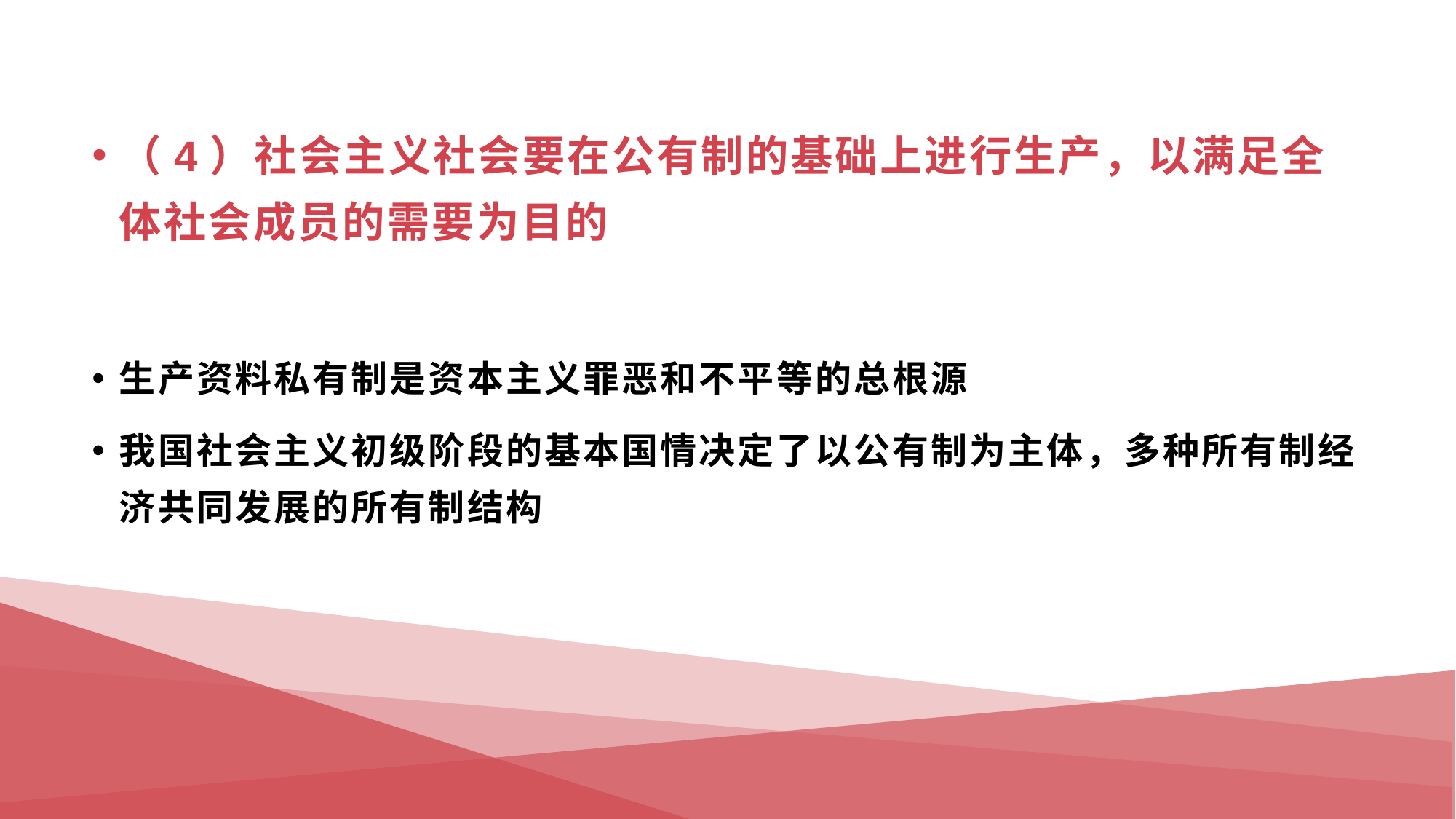

（4）社会主义社会要在公有制的基础上进行生产，以满足全体社会成员的需要为目的

生产资料私有制是资本主义罪恶和不平等的总根源
我国社会主义初级阶段的基本国情决定了以公有制为主体，多种所有制经济共同发展的所有制结构